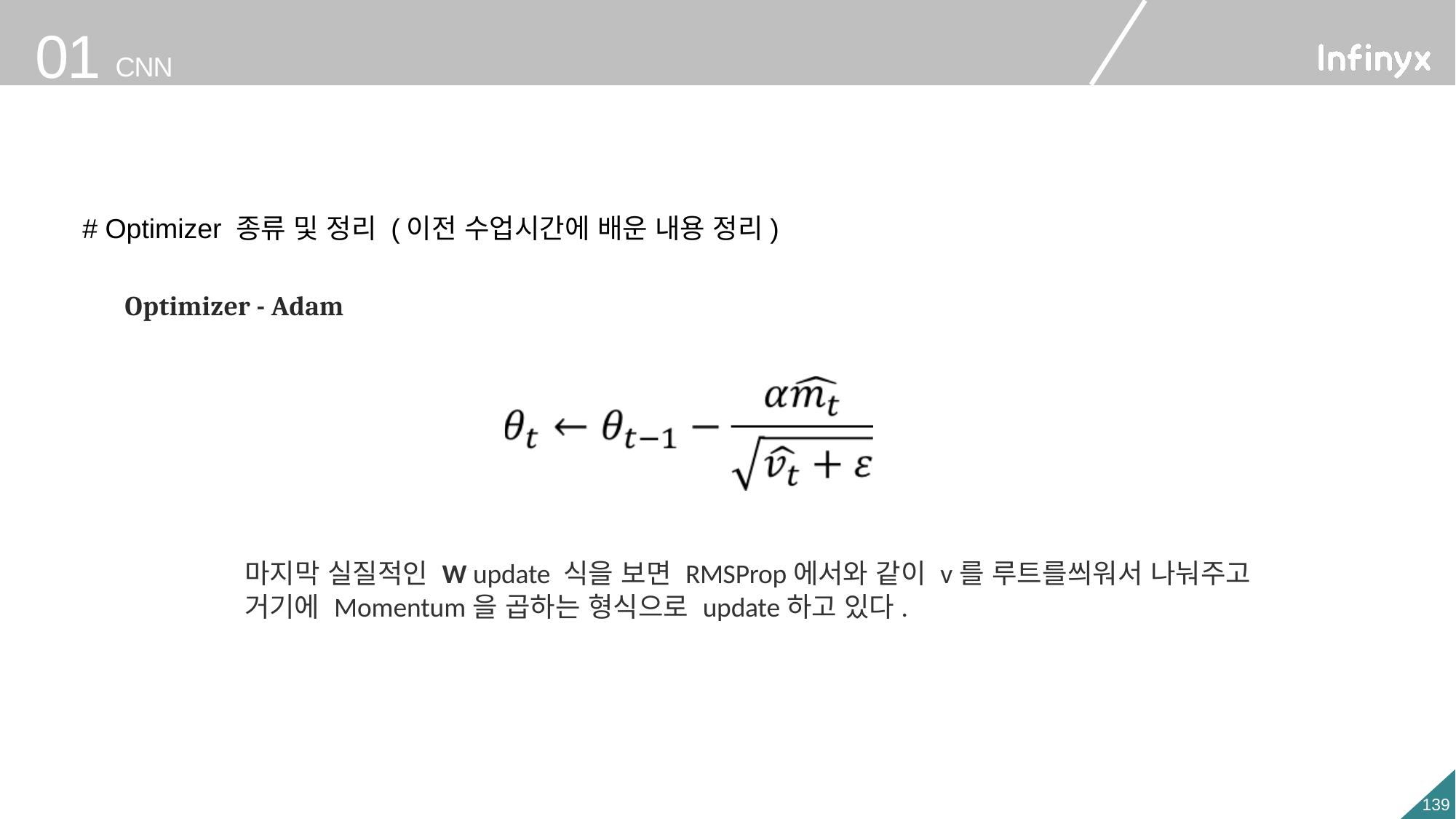

# Optimizer 종류 및 정리 (이전 수업시간에 배운 내용 정리)
Optimizer - Adam

마지막 실질적인 W update 식을 보면 RMSProp에서와 같이 v를 루트를씌워서 나눠주고
거기에 Momentum을 곱하는 형식으로 update하고 있다.